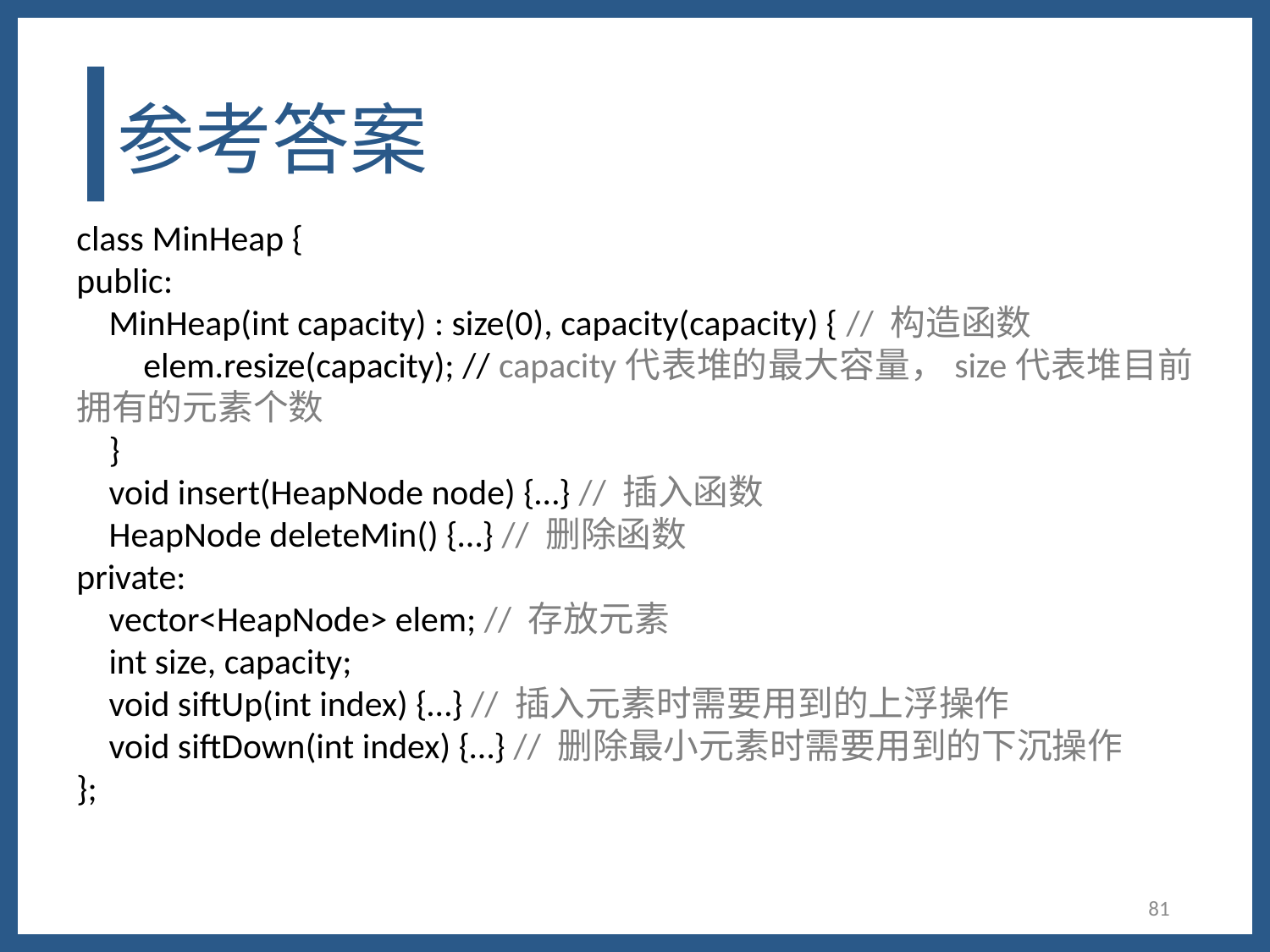

# 参考答案
class MinHeap {
public:
    MinHeap(int capacity) : size(0), capacity(capacity) { // 构造函数
        elem.resize(capacity); // capacity代表堆的最大容量，size代表堆目前拥有的元素个数
    }
    void insert(HeapNode node) {…} // 插入函数
    HeapNode deleteMin() {…} // 删除函数
private:
    vector<HeapNode> elem; // 存放元素
    int size, capacity;
    void siftUp(int index) {…} // 插入元素时需要用到的上浮操作
    void siftDown(int index) {…} // 删除最小元素时需要用到的下沉操作
};
81